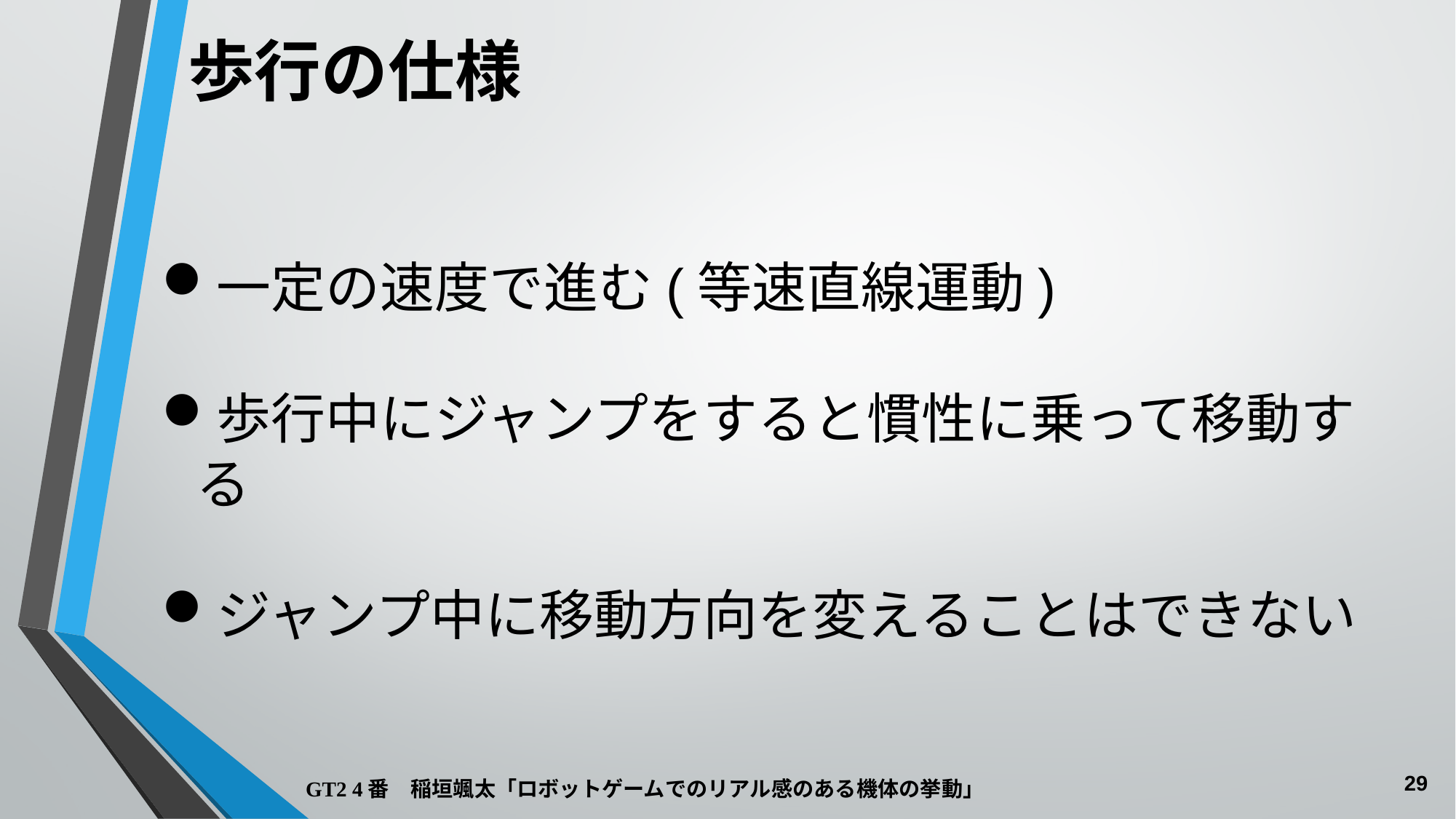

歩行の仕様
一定の速度で進む(等速直線運動)

歩行中にジャンプをすると慣性に乗って移動する

ジャンプ中に移動方向を変えることはできない
29
GT2 4番　稲垣颯太「ロボットゲームでのリアル感のある機体の挙動」